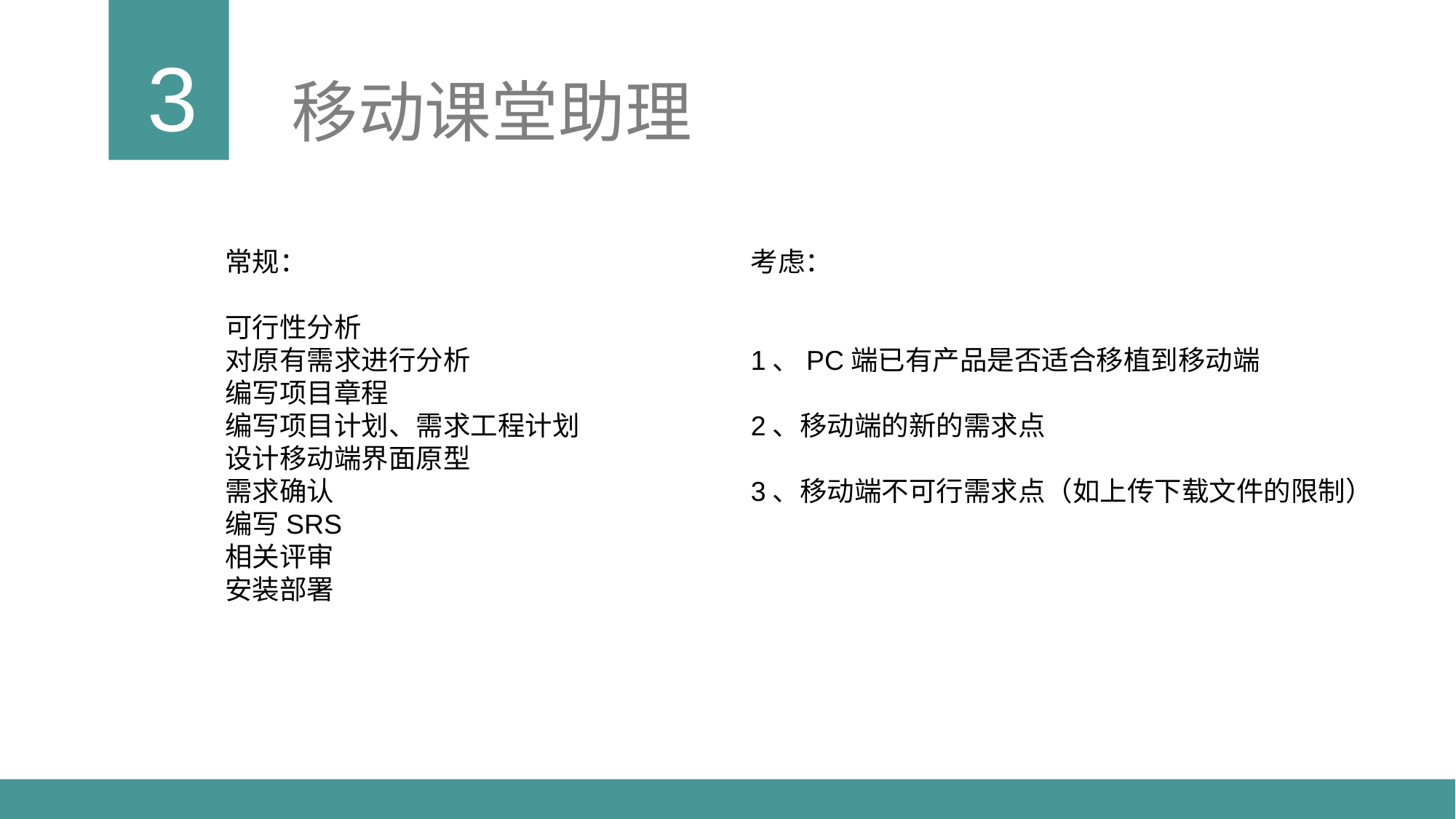

3
移动课堂助理
常规：

可行性分析
对原有需求进行分析
编写项目章程
编写项目计划、需求工程计划
设计移动端界面原型
需求确认
编写SRS
相关评审
安装部署
考虑：

1、PC端已有产品是否适合移植到移动端

2、移动端的新的需求点

3、移动端不可行需求点（如上传下载文件的限制）